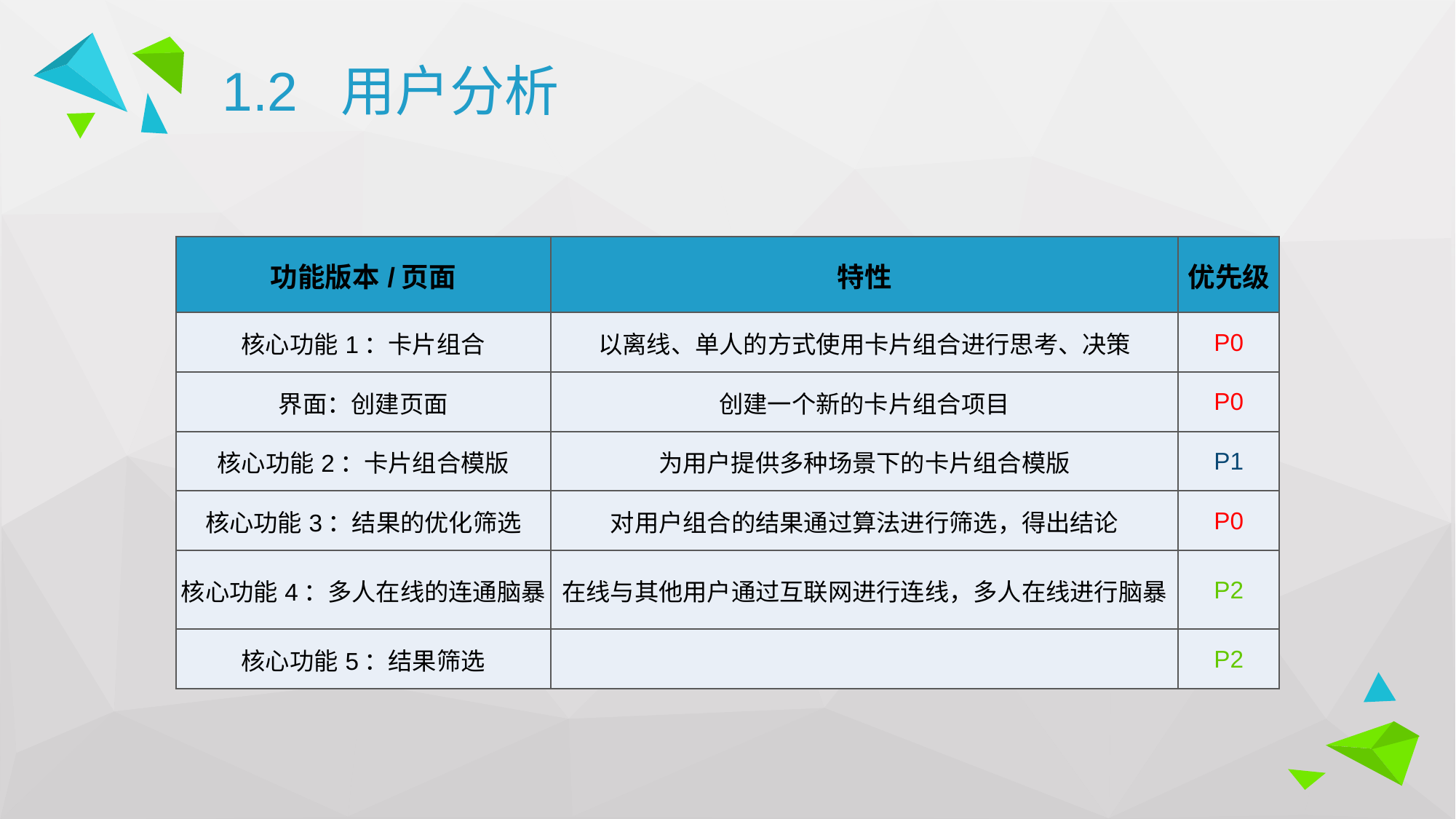

# 1.2  用户分析
| 功能版本/页面 | 特性 | 优先级 |
| --- | --- | --- |
| 核心功能1：卡片组合 | 以离线、单人的方式使用卡片组合进行思考、决策 | P0 |
| 界面：创建页面 | 创建一个新的卡片组合项目 | P0 |
| 核心功能2：卡片组合模版 | 为用户提供多种场景下的卡片组合模版 | P1 |
| 核心功能3：结果的优化筛选 | 对用户组合的结果通过算法进行筛选，得出结论 | P0 |
| 核心功能4：多人在线的连通脑暴 | 在线与其他用户通过互联网进行连线，多人在线进行脑暴 | P2 |
| 核心功能5：结果筛选 |  | P2 |